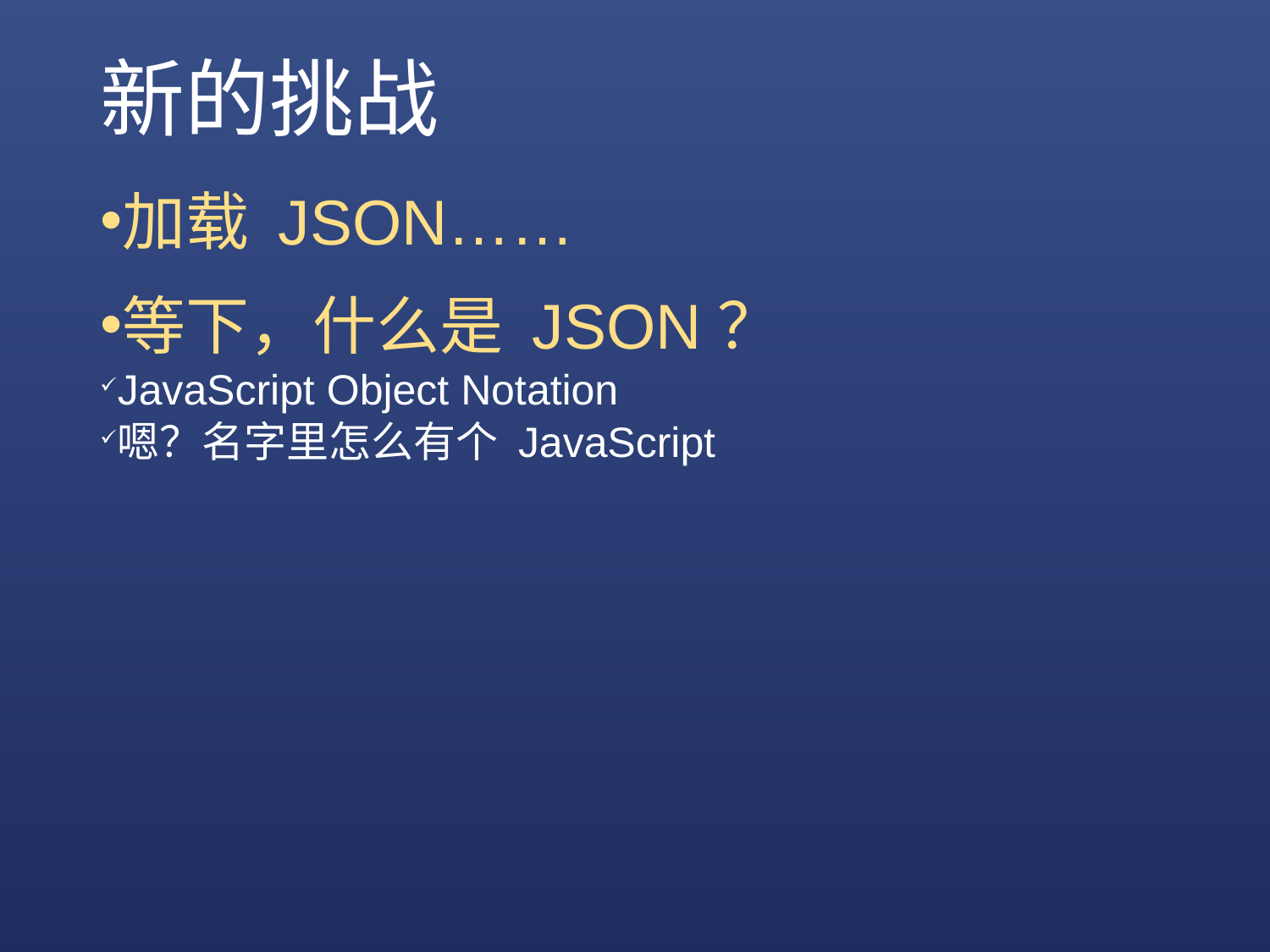

# 新的挑战
加载 JSON……
等下，什么是 JSON？
JavaScript Object Notation
嗯？名字里怎么有个 JavaScript